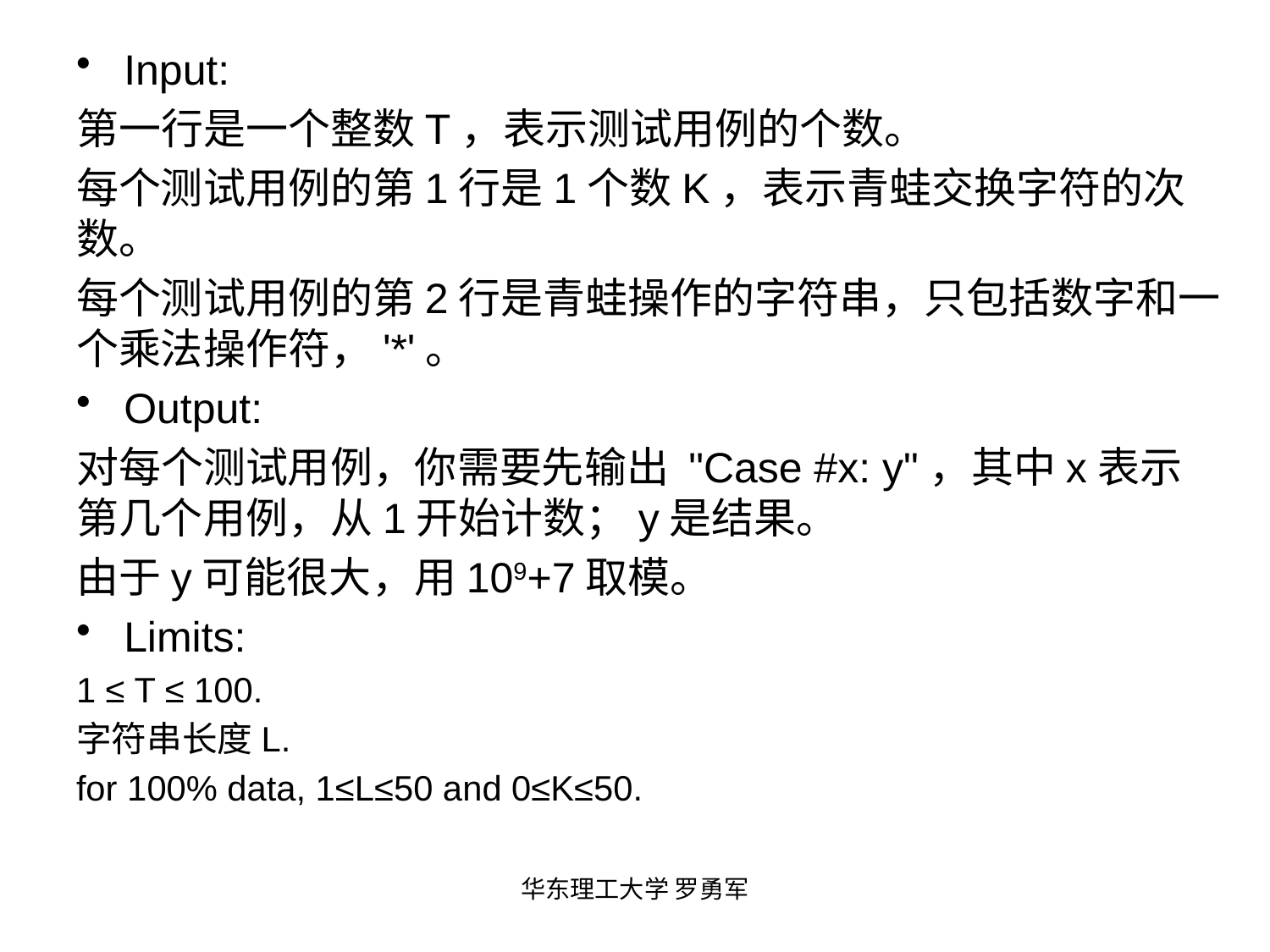

Input:
第一行是一个整数T，表示测试用例的个数。
每个测试用例的第1行是1个数K，表示青蛙交换字符的次数。
每个测试用例的第2行是青蛙操作的字符串，只包括数字和一个乘法操作符，'*'。
Output:
对每个测试用例，你需要先输出 "Case #x: y"，其中x表示第几个用例，从1开始计数；y是结果。
由于y可能很大，用109+7取模。
Limits:
1 ≤ T ≤ 100.
字符串长度L.
for 100% data, 1≤L≤50 and 0≤K≤50.
华东理工大学 罗勇军